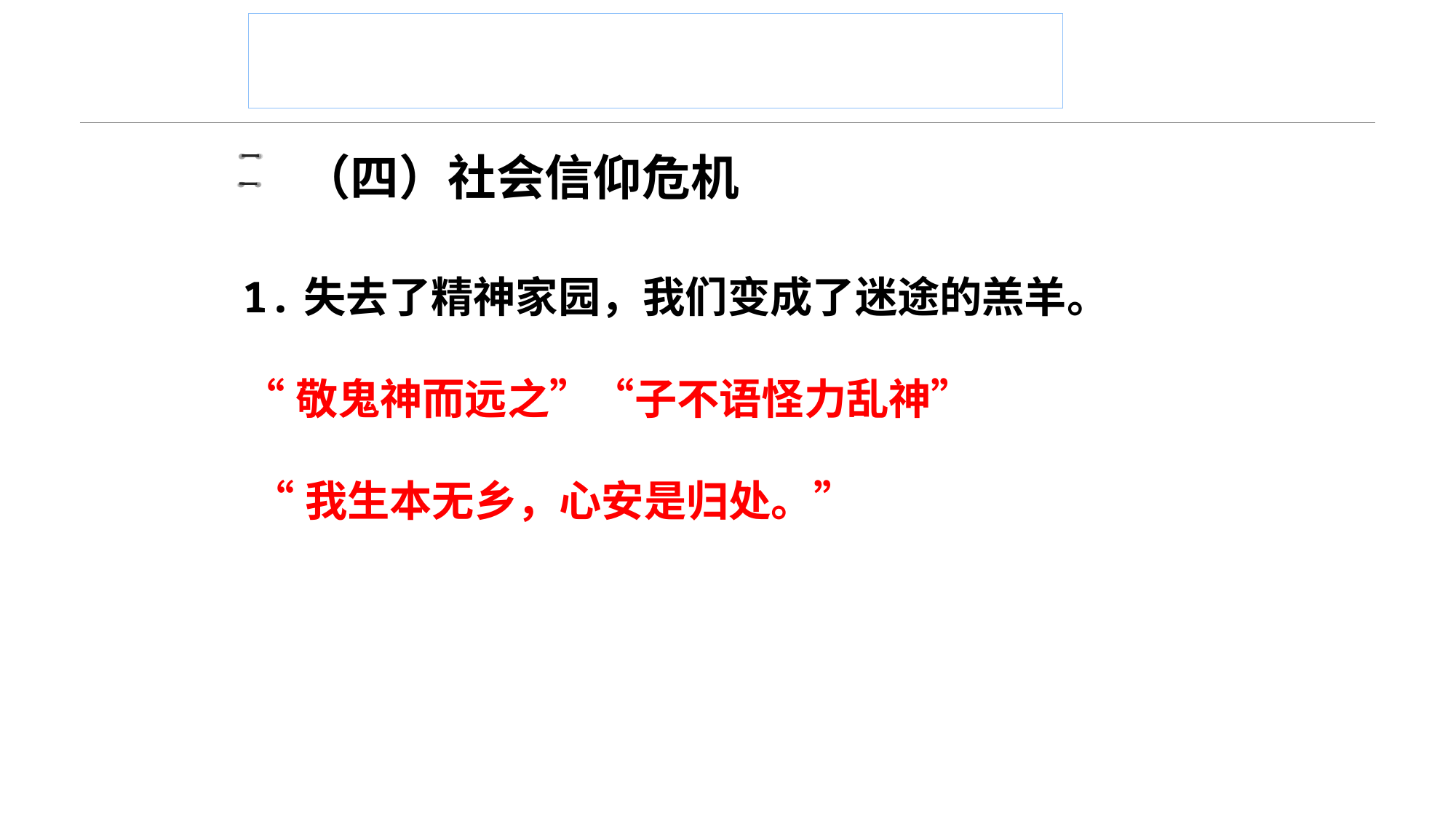

（四）社会信仰危机

1.失去了精神家园，我们变成了迷途的羔羊。

“敬鬼神而远之”“子不语怪力乱神”

 “我生本无乡，心安是归处。”